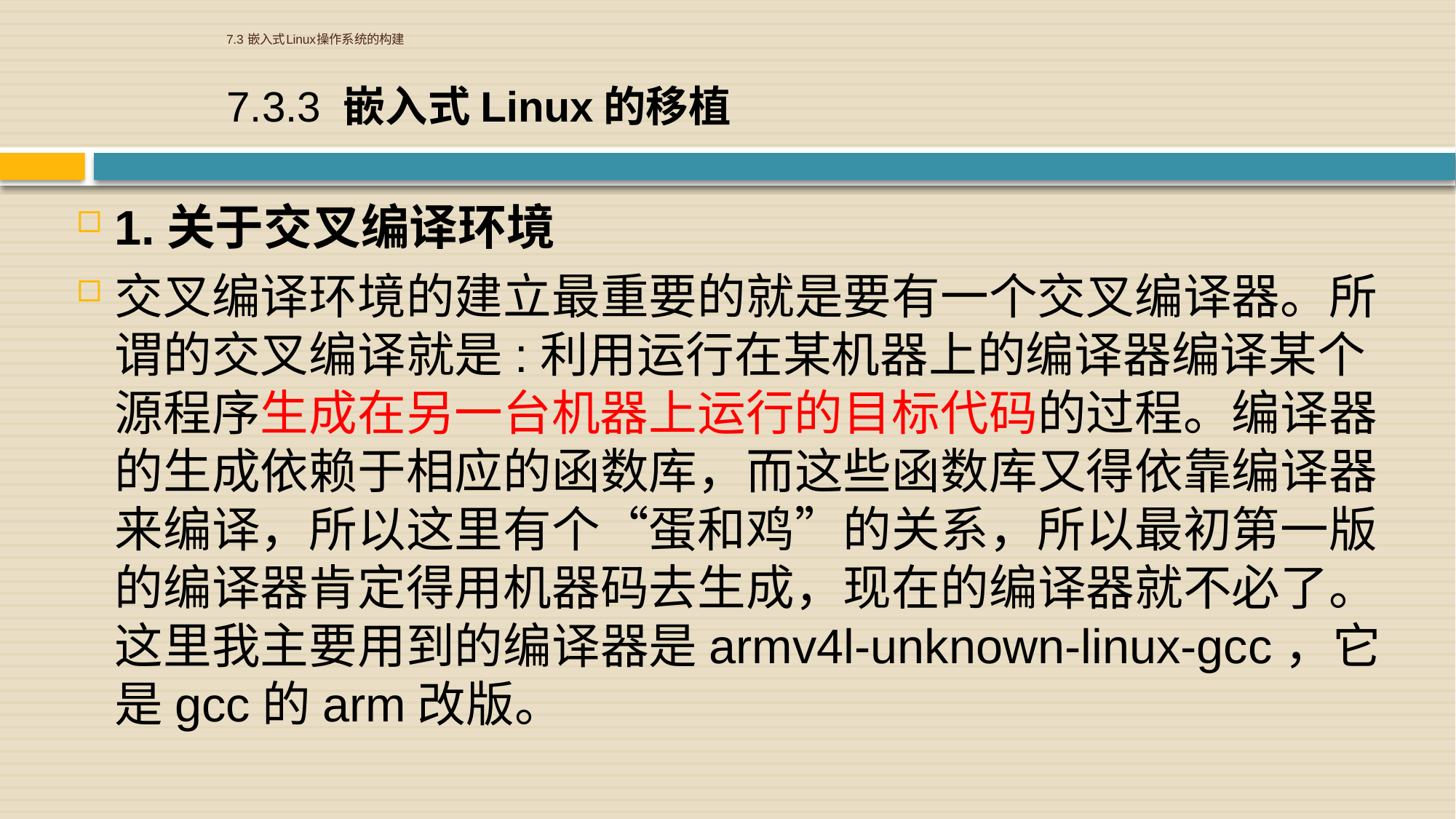

# 7.3 嵌入式Linux操作系统的构建
7.3.3 嵌入式Linux的移植
1.关于交叉编译环境
交叉编译环境的建立最重要的就是要有一个交叉编译器。所谓的交叉编译就是:利用运行在某机器上的编译器编译某个源程序生成在另一台机器上运行的目标代码的过程。编译器的生成依赖于相应的函数库，而这些函数库又得依靠编译器来编译，所以这里有个“蛋和鸡”的关系，所以最初第一版的编译器肯定得用机器码去生成，现在的编译器就不必了。这里我主要用到的编译器是armv4l-unknown-linux-gcc，它是gcc的arm改版。